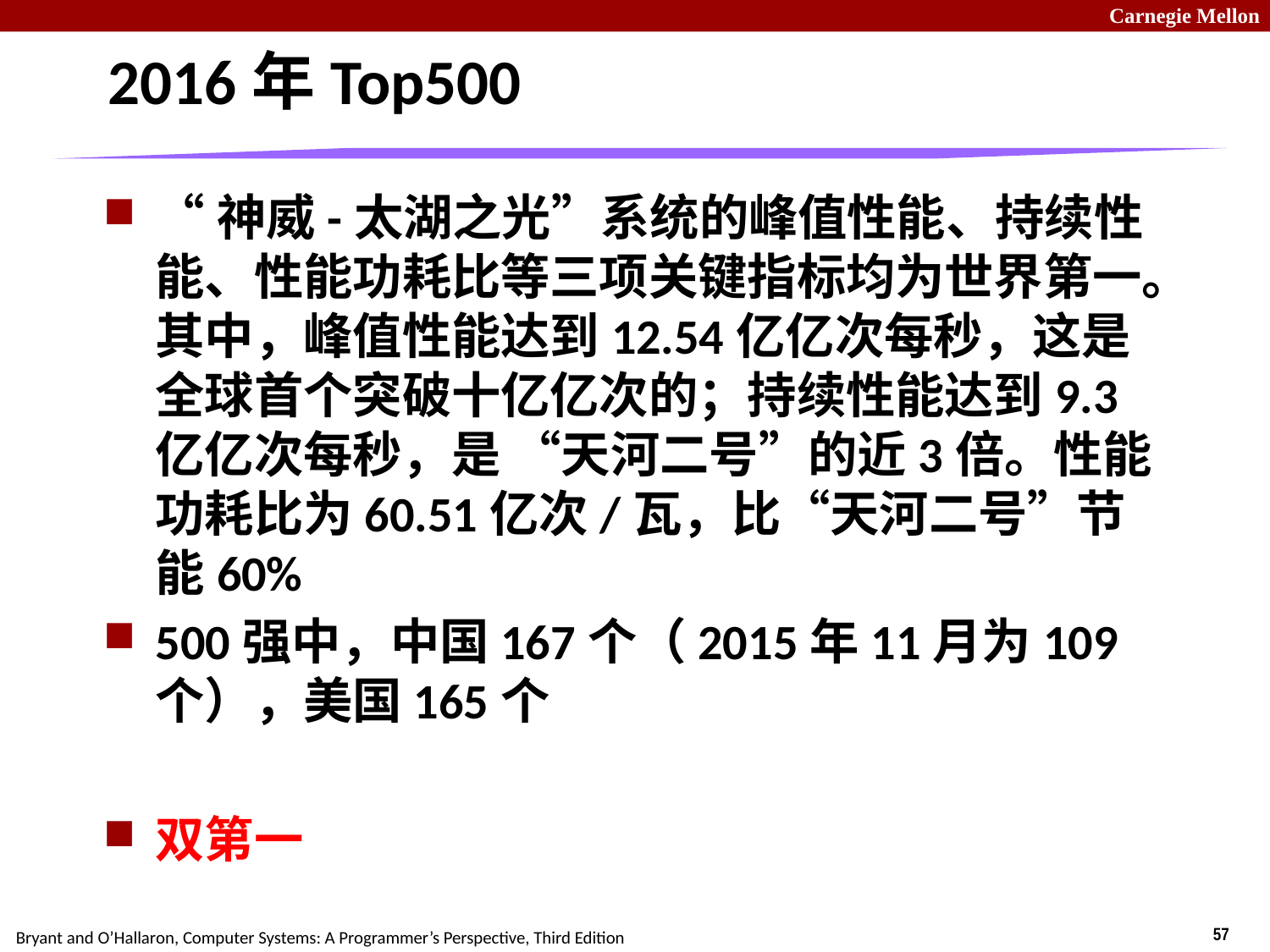

# 2016年Top500

“神威-太湖之光”系统的峰值性能、持续性能、性能功耗比等三项关键指标均为世界第一。其中，峰值性能达到12.54亿亿次每秒，这是全球首个突破十亿亿次的；持续性能达到9.3亿亿次每秒，是 “天河二号”的近3倍。性能功耗比为60.51亿次/瓦，比“天河二号”节能60%
500强中，中国167个（2015年11月为109个），美国165个

双第一